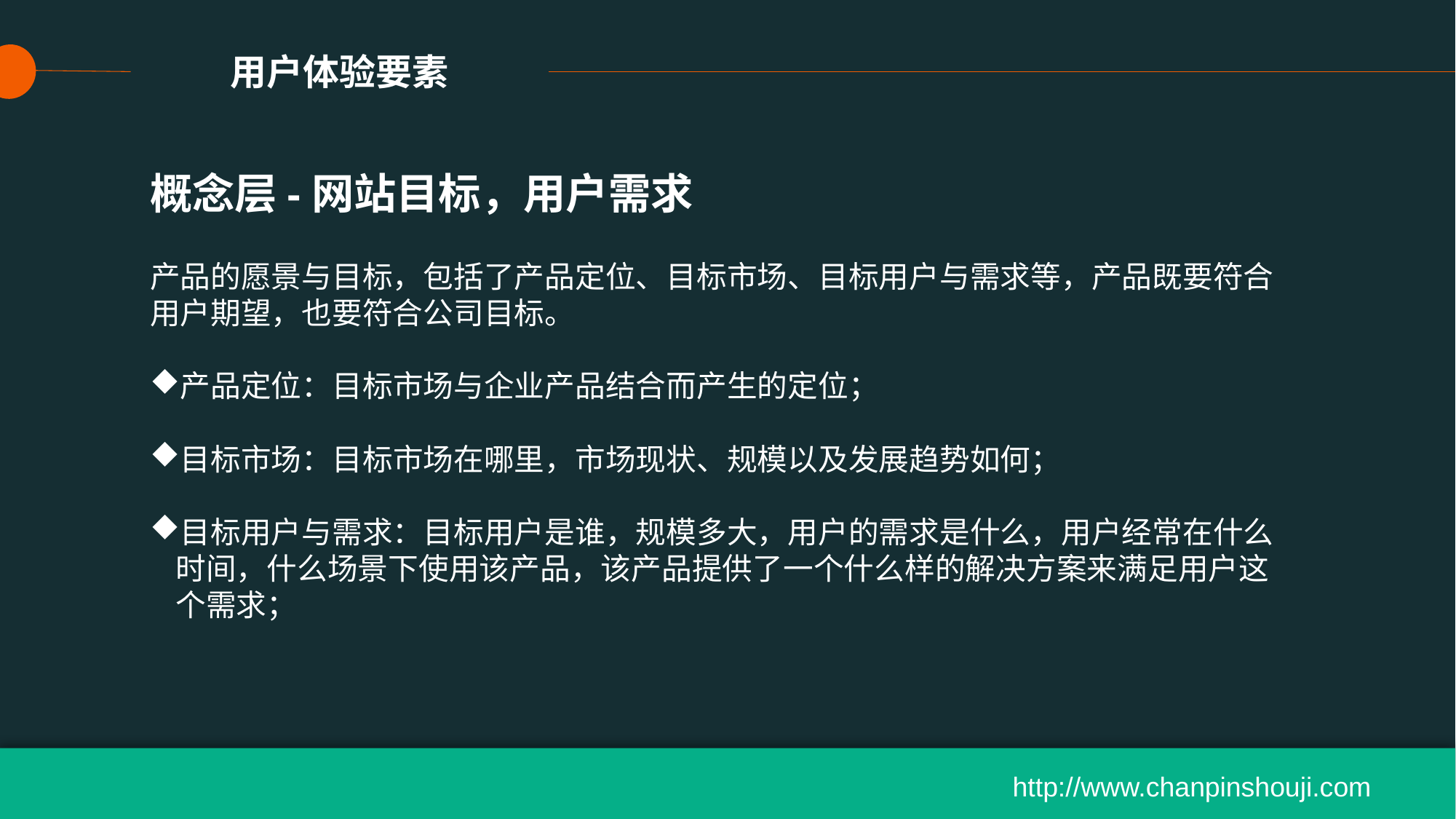

用户体验要素
概念层-网站目标，用户需求
产品的愿景与目标，包括了产品定位、目标市场、目标用户与需求等，产品既要符合用户期望，也要符合公司目标。

产品定位：目标市场与企业产品结合而产生的定位；

目标市场：目标市场在哪里，市场现状、规模以及发展趋势如何；

目标用户与需求：目标用户是谁，规模多大，用户的需求是什么，用户经常在什么时间，什么场景下使用该产品，该产品提供了一个什么样的解决方案来满足用户这个需求；
http://www.chanpinshouji.com